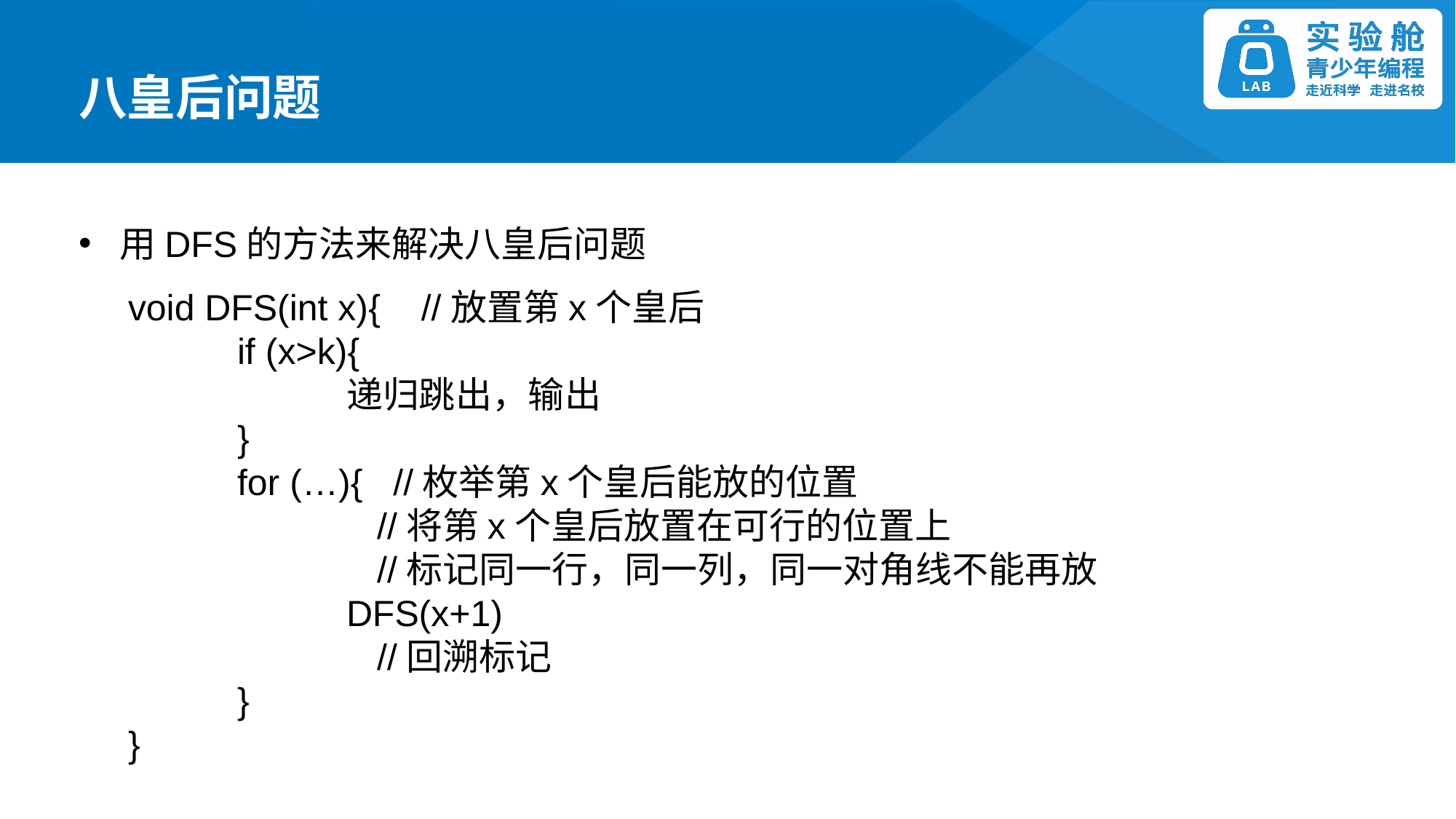

八皇后问题
用DFS的方法来解决八皇后问题
void DFS(int x){    //放置第x个皇后
	if (x>k){
		递归跳出，输出
	}
	for (…){   //枚举第x个皇后能放的位置
		   //将第x个皇后放置在可行的位置上
		   //标记同一行，同一列，同一对角线不能再放
		DFS(x+1)
		   //回溯标记
	}
}